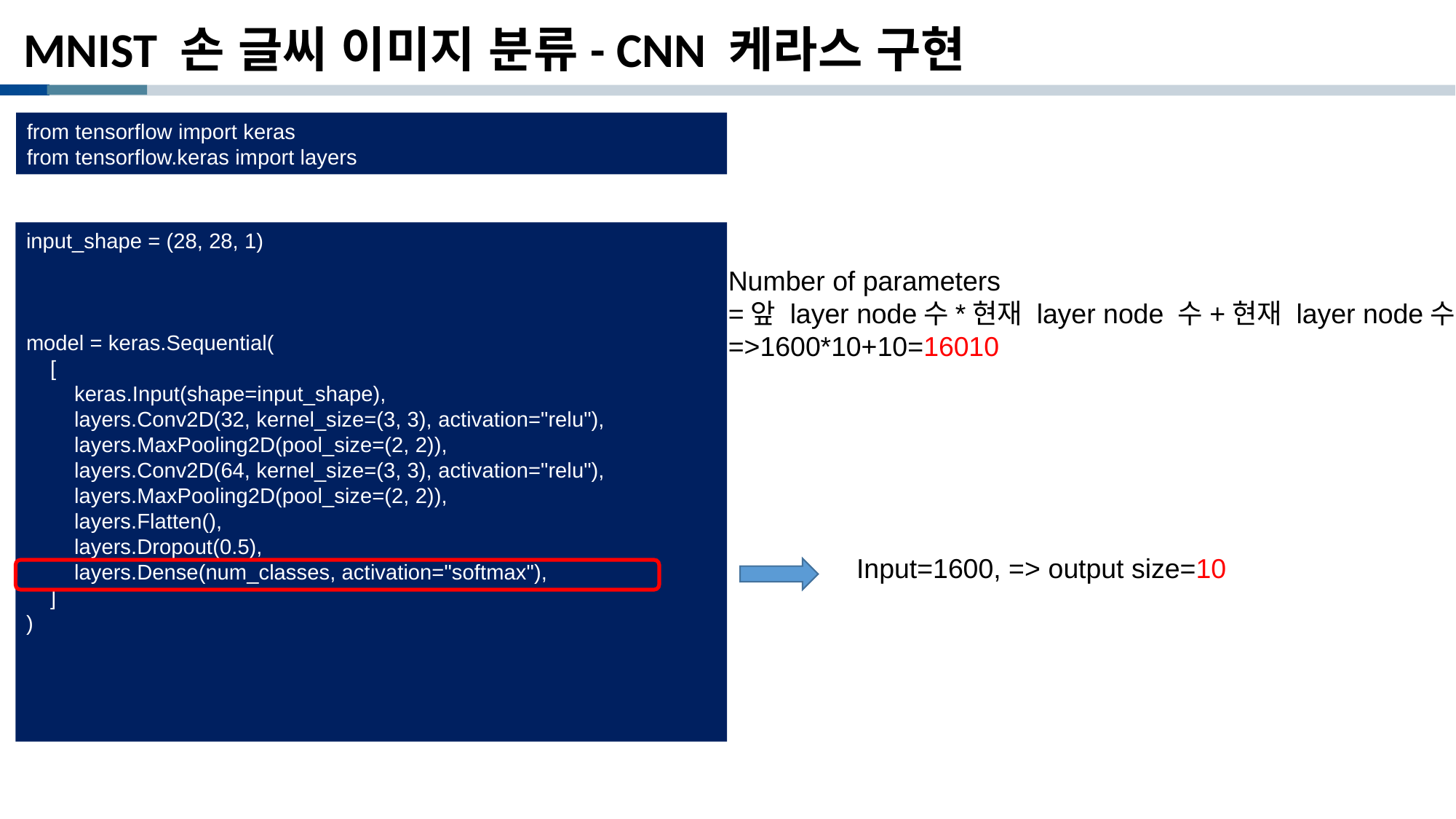

# MNIST 손 글씨 이미지 분류- CNN 케라스 구현
from tensorflow import keras
from tensorflow.keras import layers
input_shape = (28, 28, 1)

model = keras.Sequential(
    [
        keras.Input(shape=input_shape),
        layers.Conv2D(32, kernel_size=(3, 3), activation="relu"),
        layers.MaxPooling2D(pool_size=(2, 2)),
        layers.Conv2D(64, kernel_size=(3, 3), activation="relu"),
        layers.MaxPooling2D(pool_size=(2, 2)),
        layers.Flatten(),
        layers.Dropout(0.5),
        layers.Dense(num_classes, activation="softmax"),
    ]
)
Number of parameters
=앞 layer node수*현재 layer node 수+현재 layer node수
=>1600*10+10=16010
Input=1600, => output size=10